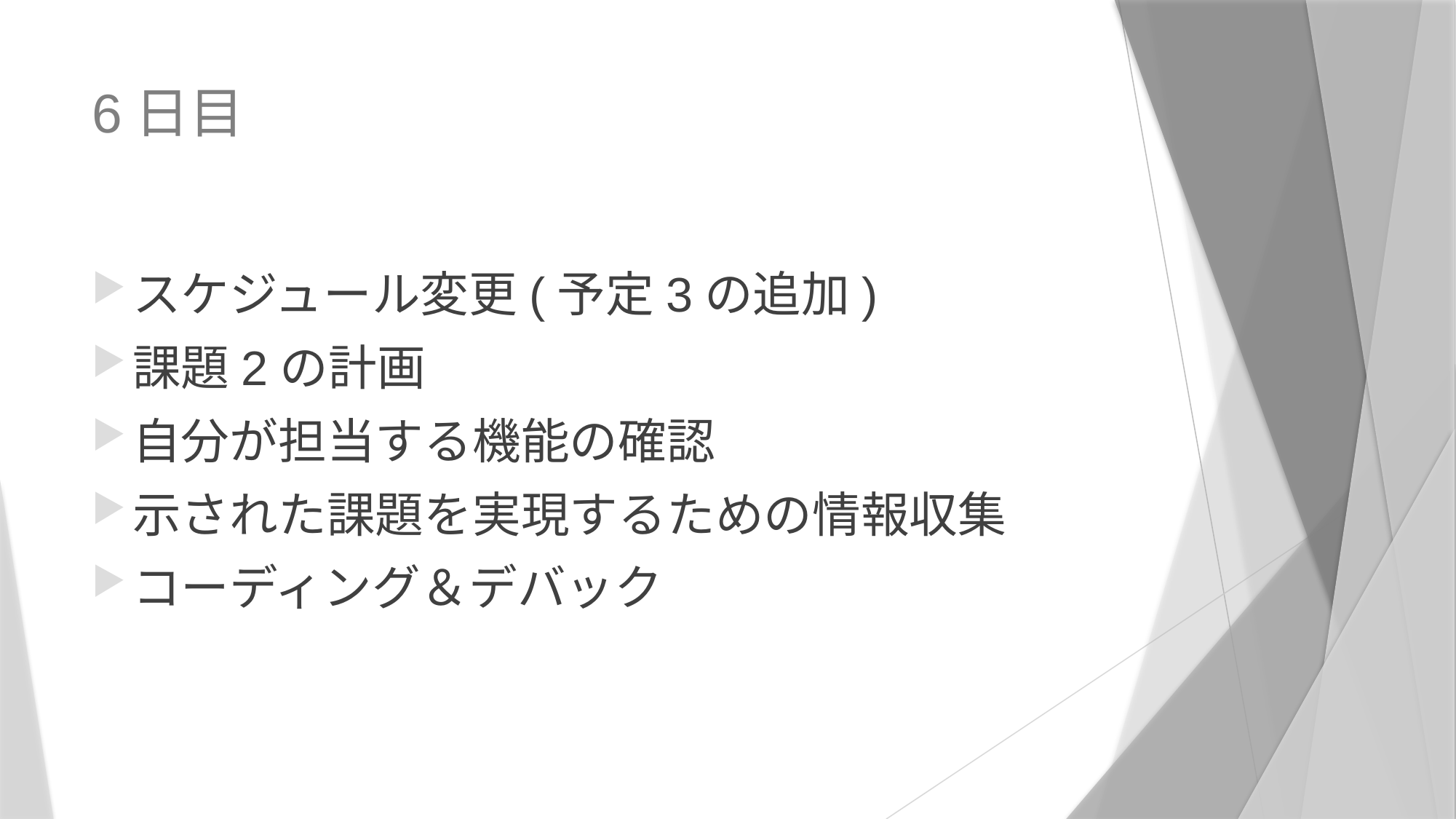

# 6日目
スケジュール変更(予定3の追加)
課題2の計画
自分が担当する機能の確認
示された課題を実現するための情報収集
コーディング＆デバック